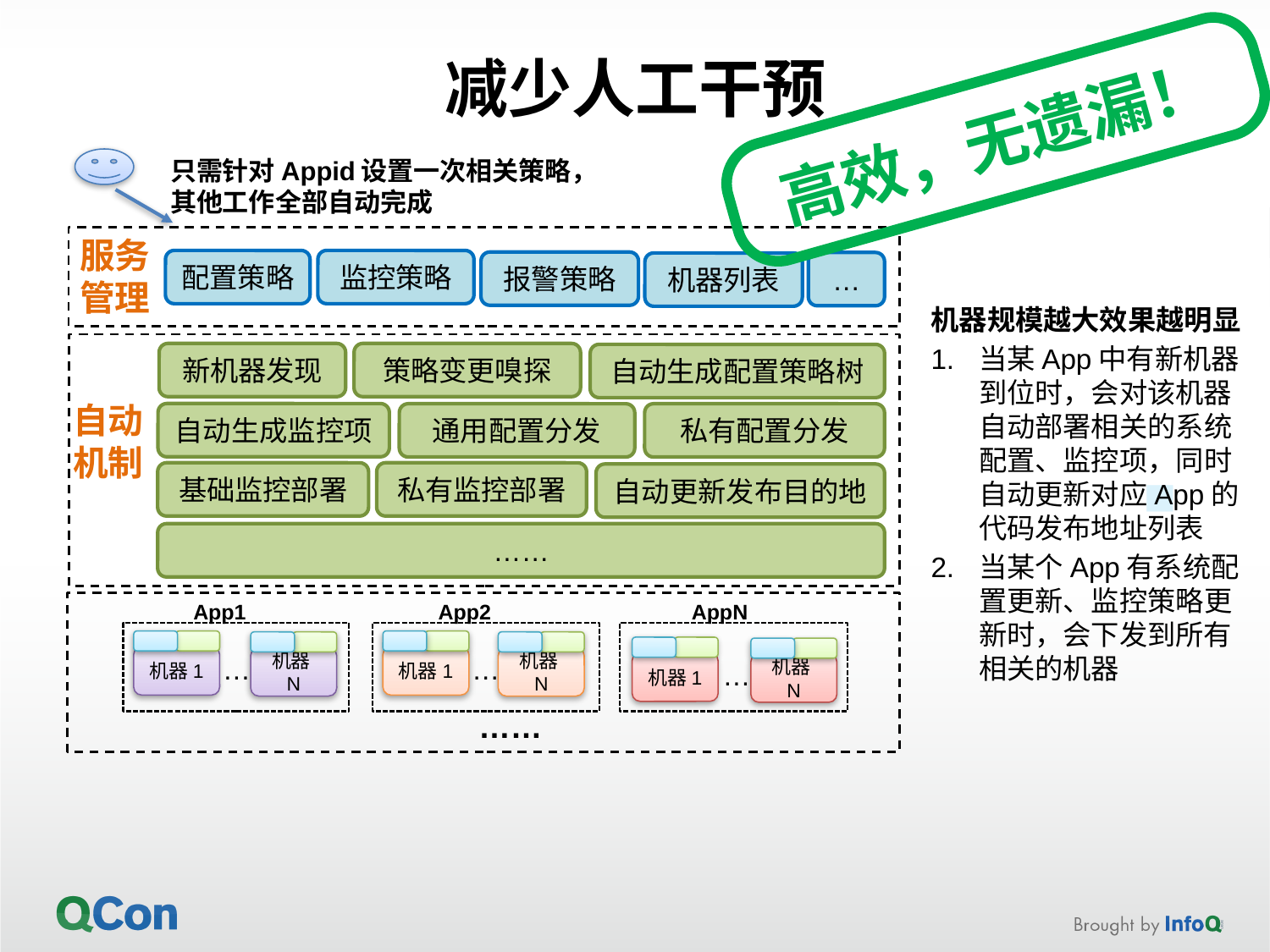

# 减少人工干预
高效，无遗漏！
只需针对Appid设置一次相关策略，其他工作全部自动完成

服务管理

配置策略
监控策略
报警策略
…
机器列表
机器规模越大效果越明显
当某App中有新机器到位时，会对该机器自动部署相关的系统配置、监控项，同时自动更新对应App的代码发布地址列表
当某个App有系统配置更新、监控策略更新时，会下发到所有相关的机器

新机器发现
策略变更嗅探
自动生成配置策略树
自动机制
自动生成监控项
通用配置分发
私有配置分发
基础监控部署
私有监控部署
自动更新发布目的地
……

App1
AppN
App2

机器1

机器1

机器N

机器N

机器1

机器N
…
…
…
……